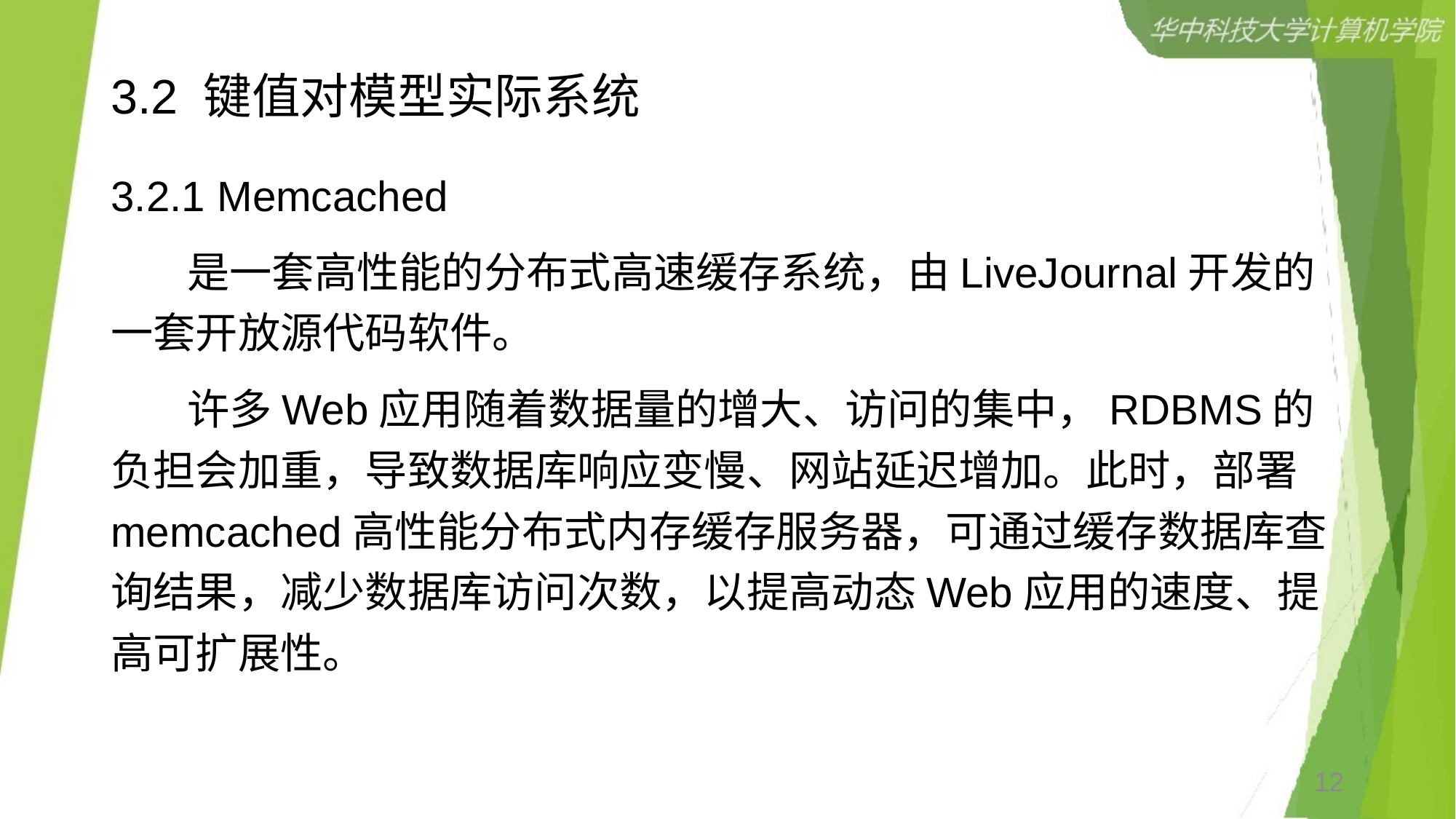

# 3.2 键值对模型实际系统
3.2.1 Memcached
       是一套高性能的分布式高速缓存系统，由LiveJournal开发的一套开放源代码软件。
       许多Web应用随着数据量的增大、访问的集中，RDBMS的负担会加重，导致数据库响应变慢、网站延迟增加。此时，部署memcached高性能分布式内存缓存服务器，可通过缓存数据库查询结果，减少数据库访问次数，以提高动态Web应用的速度、提高可扩展性。

12